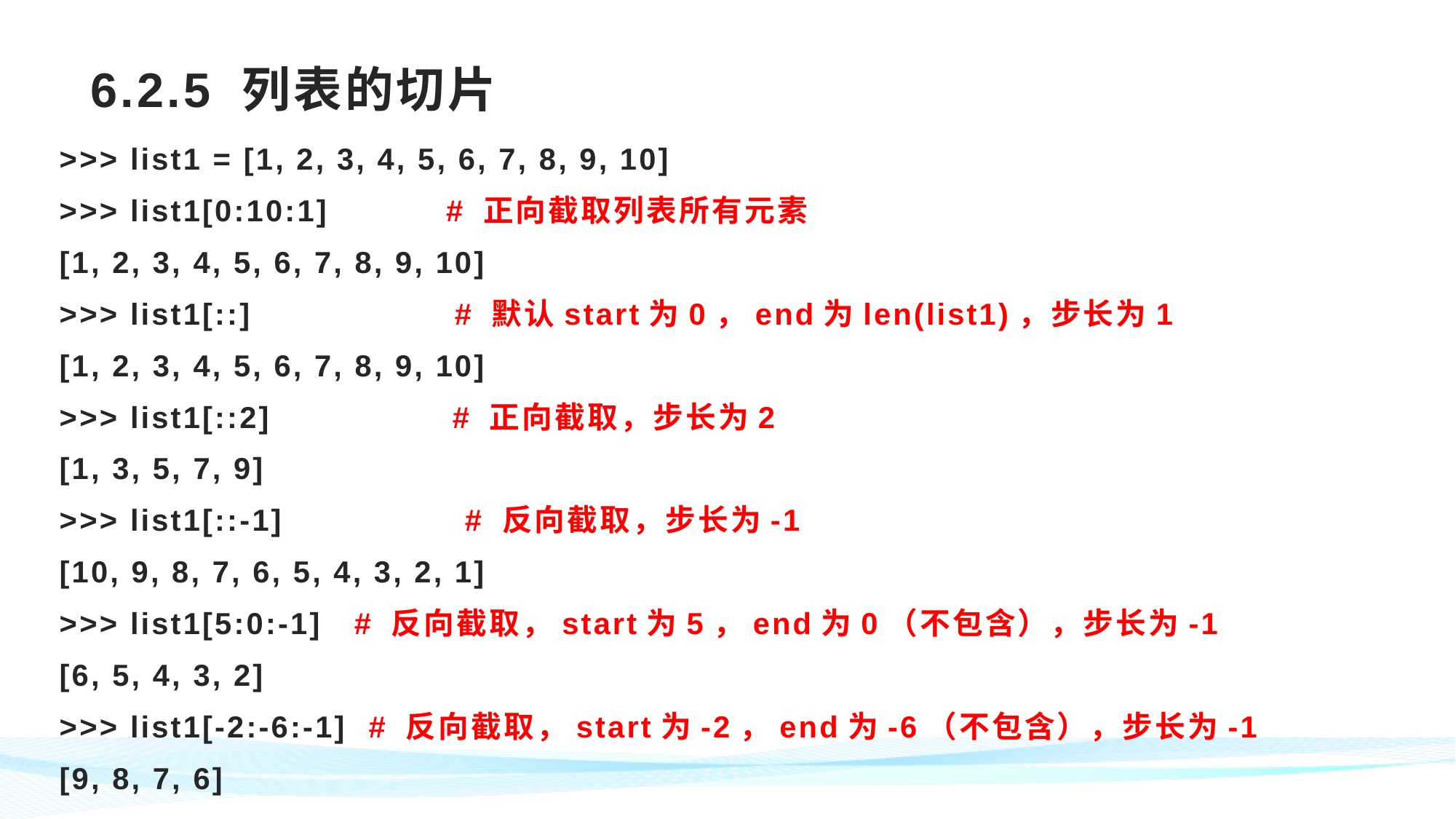

# 6.2.5 列表的切片
>>> list1 = [1, 2, 3, 4, 5, 6, 7, 8, 9, 10]
>>> list1[0:10:1]           # 正向截取列表所有元素
[1, 2, 3, 4, 5, 6, 7, 8, 9, 10]
>>> list1[::]                   # 默认start为0，end为len(list1)，步长为1
[1, 2, 3, 4, 5, 6, 7, 8, 9, 10]
>>> list1[::2]                 # 正向截取，步长为2
[1, 3, 5, 7, 9]
>>> list1[::-1]                 # 反向截取，步长为-1
[10, 9, 8, 7, 6, 5, 4, 3, 2, 1]
>>> list1[5:0:-1]   # 反向截取，start为5，end为0（不包含），步长为-1
[6, 5, 4, 3, 2]
>>> list1[-2:-6:-1]  # 反向截取，start为-2，end为-6（不包含），步长为-1
[9, 8, 7, 6]

34